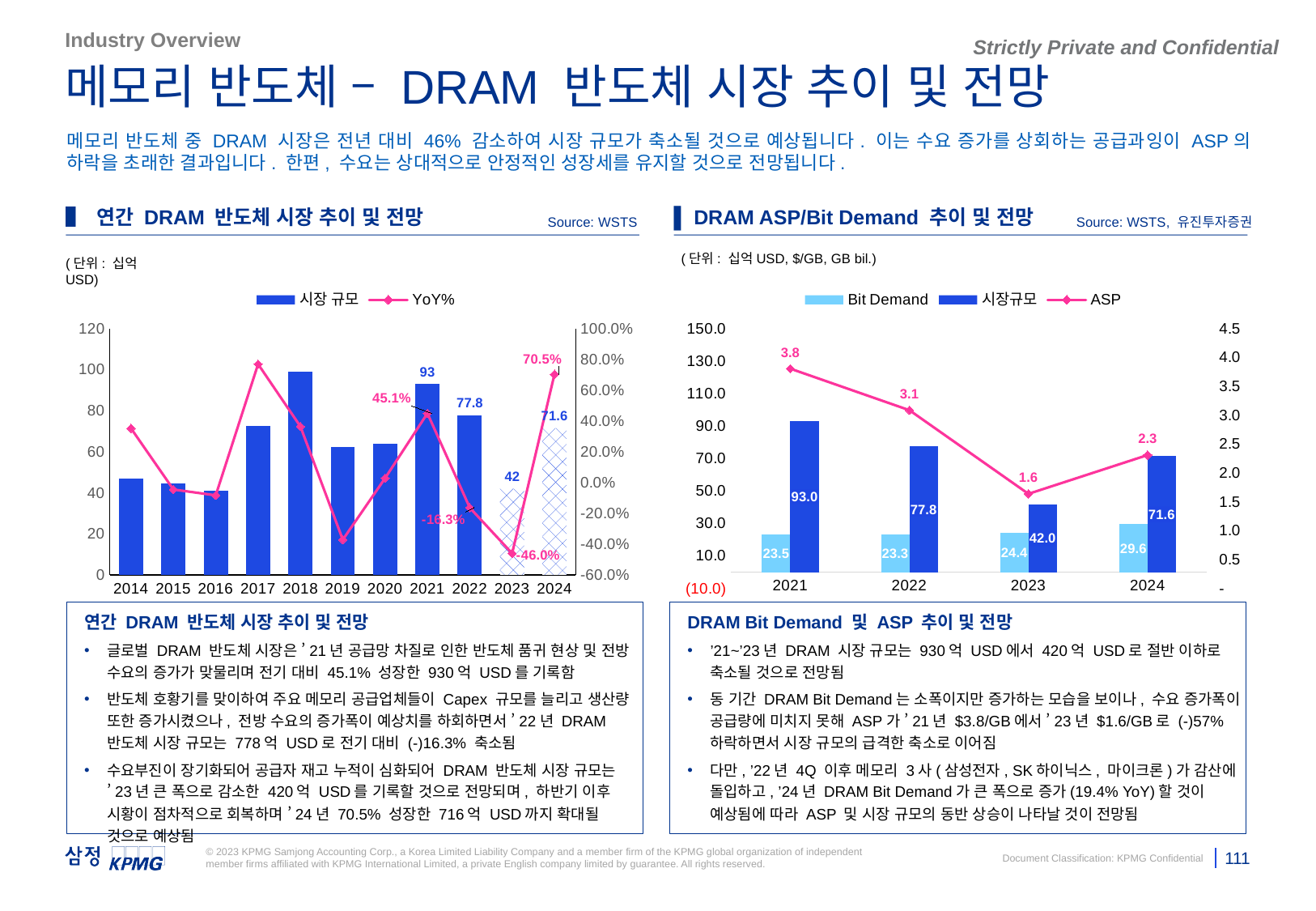

Industry Overview
메모리 반도체 – DRAM 반도체 시장 추이 및 전망
메모리 반도체 중 DRAM 시장은 전년 대비 46% 감소하여 시장 규모가 축소될 것으로 예상됩니다. 이는 수요 증가를 상회하는 공급과잉이 ASP의 하락을 초래한 결과입니다. 한편, 수요는 상대적으로 안정적인 성장세를 유지할 것으로 전망됩니다.
▌ 연간 DRAM 반도체 시장 추이 및 전망

▌ DRAM ASP/Bit Demand 추이 및 전망

Source: WSTS
Source: WSTS, 유진투자증권
(단위: 십억USD, $/GB, GB bil.)
(단위: 십억USD)

### Chart

| Category | 시장 규모 | YoY% |
|---|---|---|
| 2014 | 46.8 | 0.35260115606936404 |
| 2015 | 44.7 | -0.04487179487179471 |
| 2016 | 41.0 | -0.08277404921700227 |
| 2017 | 72.6 | 0.770731707317073 |
| 2018 | 99.1 | 0.3650137741046833 |
| 2019 | 62.3 | -0.3713420787083753 |
| 2020 | 64.1 | 0.028892455858748 |
| 2021 | 93.0 | 0.45085803432137306 |
| 2022 | 77.8 | -0.16344086021505377 |
| 2023 | 42.0 | -0.4601542416452442 |
| 2024 | 71.6 | 0.7047619047619047 |

### Chart

| Category | Bit Demand | 시장규모 | ASP |
|---|---|---|---|
| 2021 | 23.5 | 93.0 | 3.81 |
| 2022 | 23.3 | 77.8 | 3.09 |
| 2023 | 24.400000000000002 | 42.0 | 1.64 |
| 2024 | 29.599999999999998 | 71.60000000000001 | 2.3125 |
연간 DRAM 반도체 시장 추이 및 전망
글로벌 DRAM 반도체 시장은 ’21년 공급망 차질로 인한 반도체 품귀 현상 및 전방 수요의 증가가 맞물리며 전기 대비 45.1% 성장한 930억 USD를 기록함
반도체 호황기를 맞이하여 주요 메모리 공급업체들이 Capex 규모를 늘리고 생산량 또한 증가시켰으나, 전방 수요의 증가폭이 예상치를 하회하면서 ’22년 DRAM 반도체 시장 규모는 778억 USD로 전기 대비 (-)16.3% 축소됨
수요부진이 장기화되어 공급자 재고 누적이 심화되어 DRAM 반도체 시장 규모는 ’23년 큰 폭으로 감소한 420억 USD를 기록할 것으로 전망되며, 하반기 이후 시황이 점차적으로 회복하며 ’24년 70.5% 성장한 716억 USD까지 확대될 것으로 예상됨
DRAM Bit Demand 및 ASP 추이 및 전망
’21~’23년 DRAM 시장 규모는 930억 USD에서 420억 USD로 절반 이하로 축소될 것으로 전망됨
동 기간 DRAM Bit Demand는 소폭이지만 증가하는 모습을 보이나, 수요 증가폭이 공급량에 미치지 못해 ASP가 ’21년 $3.8/GB에서 ’23년 $1.6/GB로 (-)57% 하락하면서 시장 규모의 급격한 축소로 이어짐
다만, ’22년 4Q 이후 메모리 3사(삼성전자, SK하이닉스, 마이크론)가 감산에 돌입하고, ’24년 DRAM Bit Demand가 큰 폭으로 증가(19.4% YoY)할 것이 예상됨에 따라 ASP 및 시장 규모의 동반 상승이 나타날 것이 전망됨